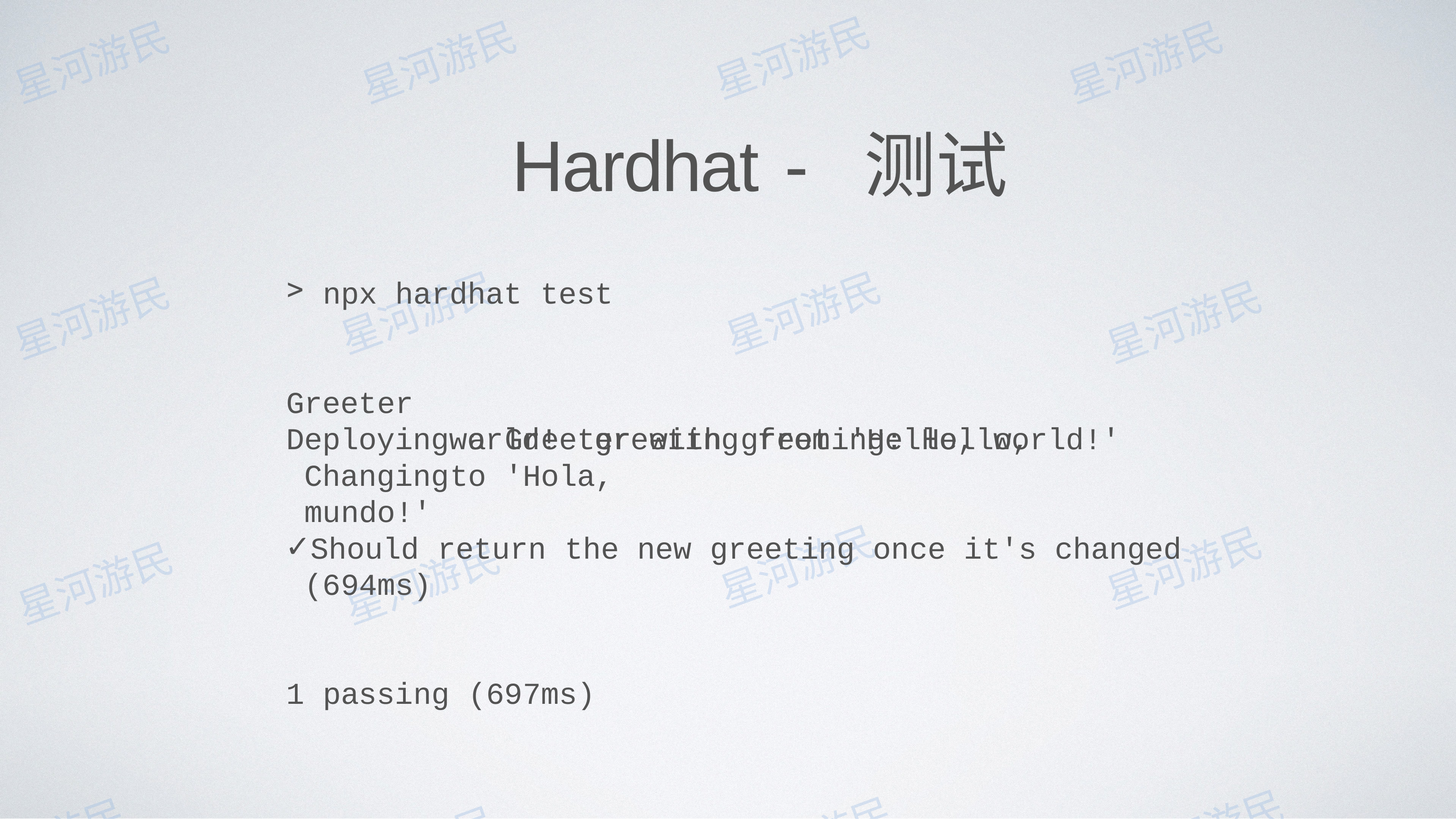

# Hardhat - 测试
npx hardhat test
Greeter  Deploying  Changing  mundo!'
world!  greeting from 'Hello, world!' to 'Hola,
a Greeter with greeting: Hello,
Should return the new greeting once it's changed  (694ms)
1 passing
(697ms)